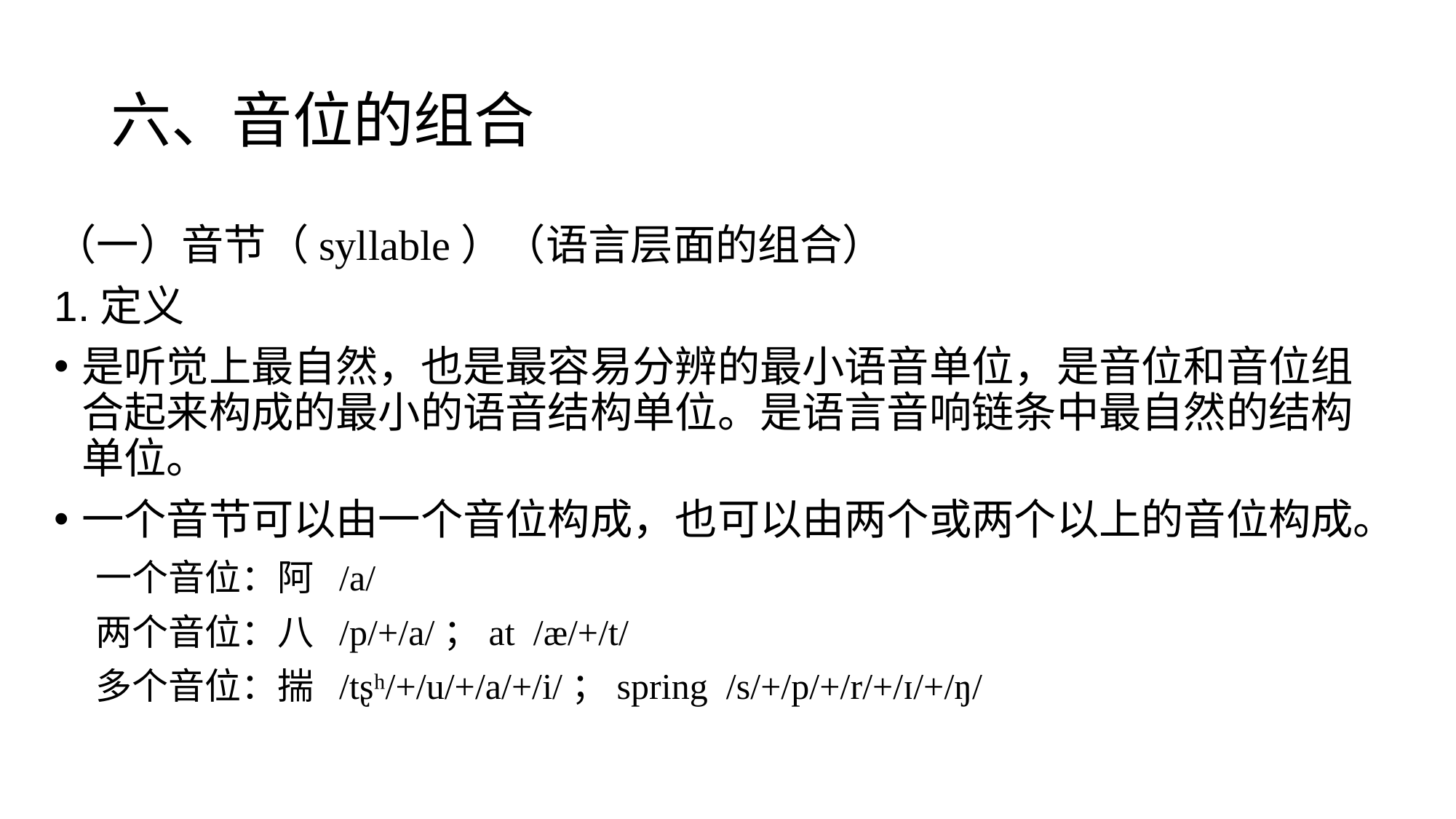

# 六、音位的组合
（一）音节（syllable）（语言层面的组合）
1.定义
是听觉上最自然，也是最容易分辨的最小语音单位，是音位和音位组合起来构成的最小的语音结构单位。是语言音响链条中最自然的结构单位。
一个音节可以由一个音位构成，也可以由两个或两个以上的音位构成。
    一个音位：阿  /a/
    两个音位：八  /p/+/a/；at  /æ/+/t/
    多个音位：揣  /tʂʰ/+/u/+/a/+/i/；spring  /s/+/p/+/r/+/ɪ/+/ŋ/